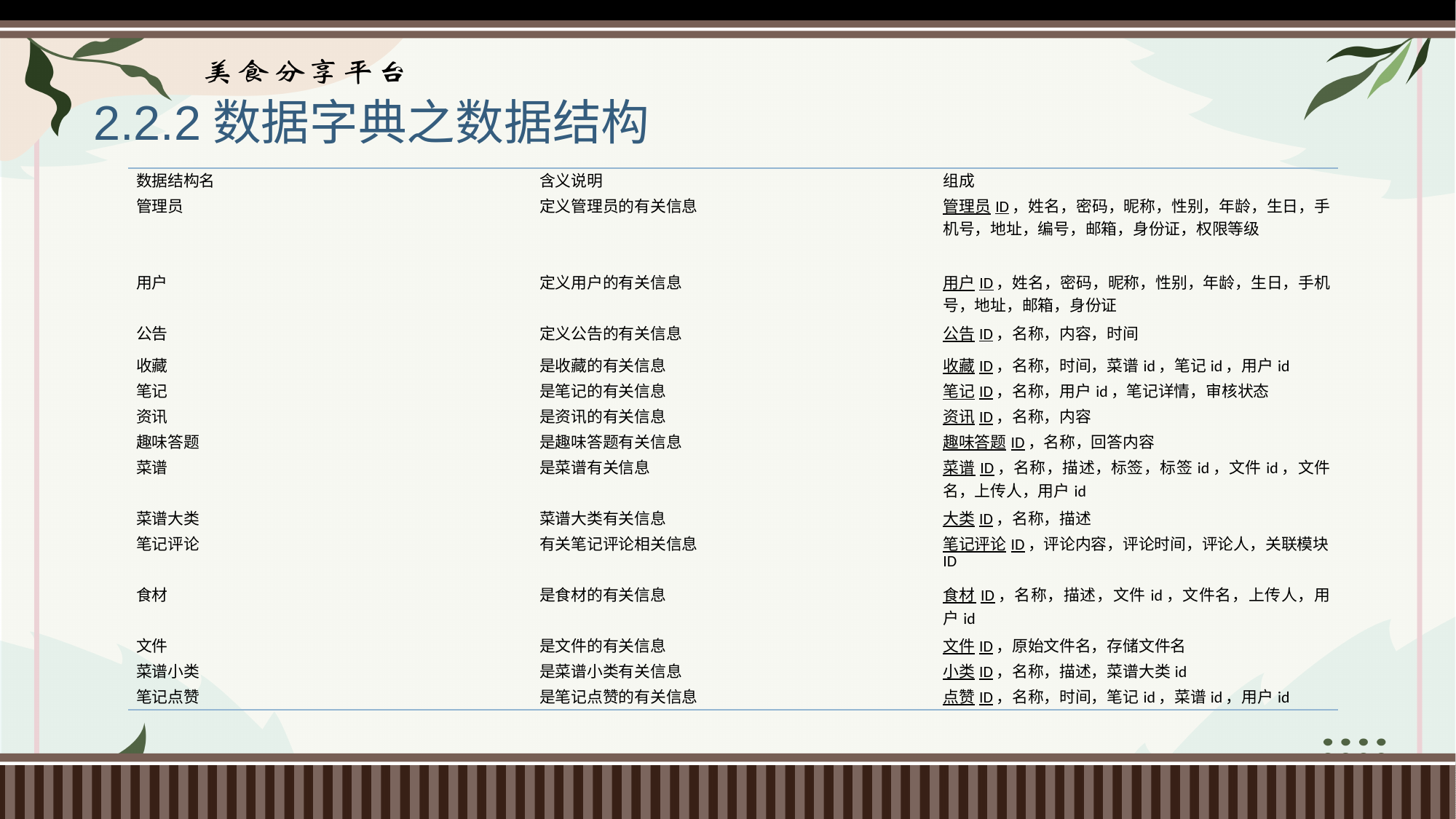

# 2.2.2数据字典之数据结构
| 数据结构名 | 含义说明 | 组成 |
| --- | --- | --- |
| 管理员 | 定义管理员的有关信息 | 管理员ID，姓名，密码，昵称，性别，年龄，生日，手机号，地址，编号，邮箱，身份证，权限等级 |
| 用户 | 定义用户的有关信息 | 用户ID，姓名，密码，昵称，性别，年龄，生日，手机号，地址，邮箱，身份证 |
| 公告 | 定义公告的有关信息 | 公告ID，名称，内容，时间 |
| 收藏 | 是收藏的有关信息 | 收藏ID，名称，时间，菜谱id，笔记id，用户id |
| 笔记 | 是笔记的有关信息 | 笔记ID，名称，用户id，笔记详情，审核状态 |
| 资讯 | 是资讯的有关信息 | 资讯ID，名称，内容 |
| 趣味答题 | 是趣味答题有关信息 | 趣味答题ID，名称，回答内容 |
| 菜谱 | 是菜谱有关信息 | 菜谱ID，名称，描述，标签，标签id，文件id，文件名，上传人，用户id |
| 菜谱大类 | 菜谱大类有关信息 | 大类ID，名称，描述 |
| 笔记评论 | 有关笔记评论相关信息 | 笔记评论ID，评论内容，评论时间，评论人，关联模块ID |
| 食材 | 是食材的有关信息 | 食材ID，名称，描述，文件id，文件名，上传人，用户id |
| 文件 | 是文件的有关信息 | 文件ID，原始文件名，存储文件名 |
| 菜谱小类 | 是菜谱小类有关信息 | 小类ID，名称，描述，菜谱大类id |
| 笔记点赞 | 是笔记点赞的有关信息 | 点赞ID，名称，时间，笔记id，菜谱id，用户id |